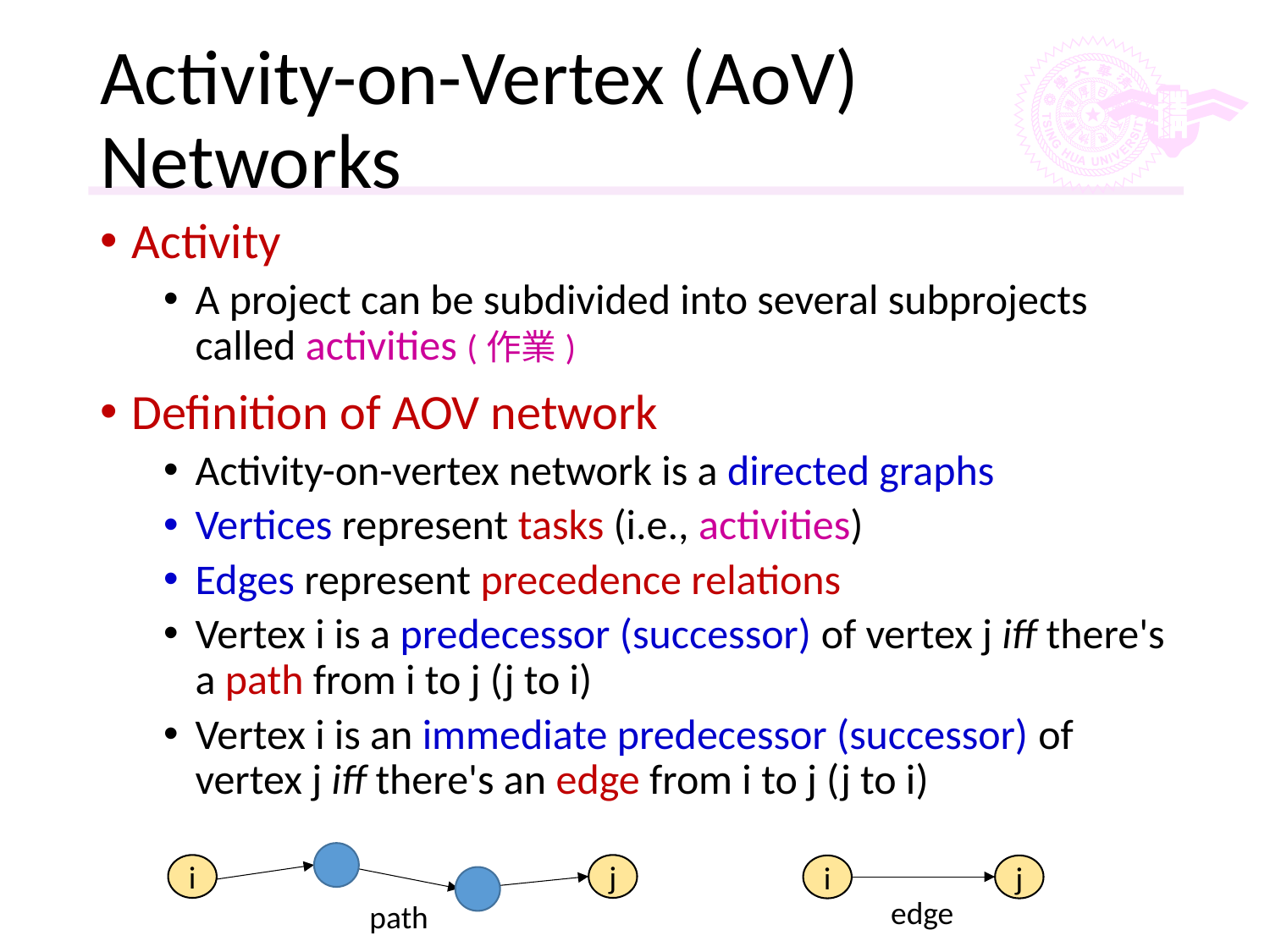

# Activity-on-Vertex (AoV) Networks
Activity
A project can be subdivided into several subprojects called activities (作業)
Definition of AOV network
Activity-on-vertex network is a directed graphs
Vertices represent tasks (i.e., activities)
Edges represent precedence relations
Vertex i is a predecessor (successor) of vertex j iff there's a path from i to j (j to i)
Vertex i is an immediate predecessor (successor) of vertex j iff there's an edge from i to j (j to i)

i
j

path
i
j
edge